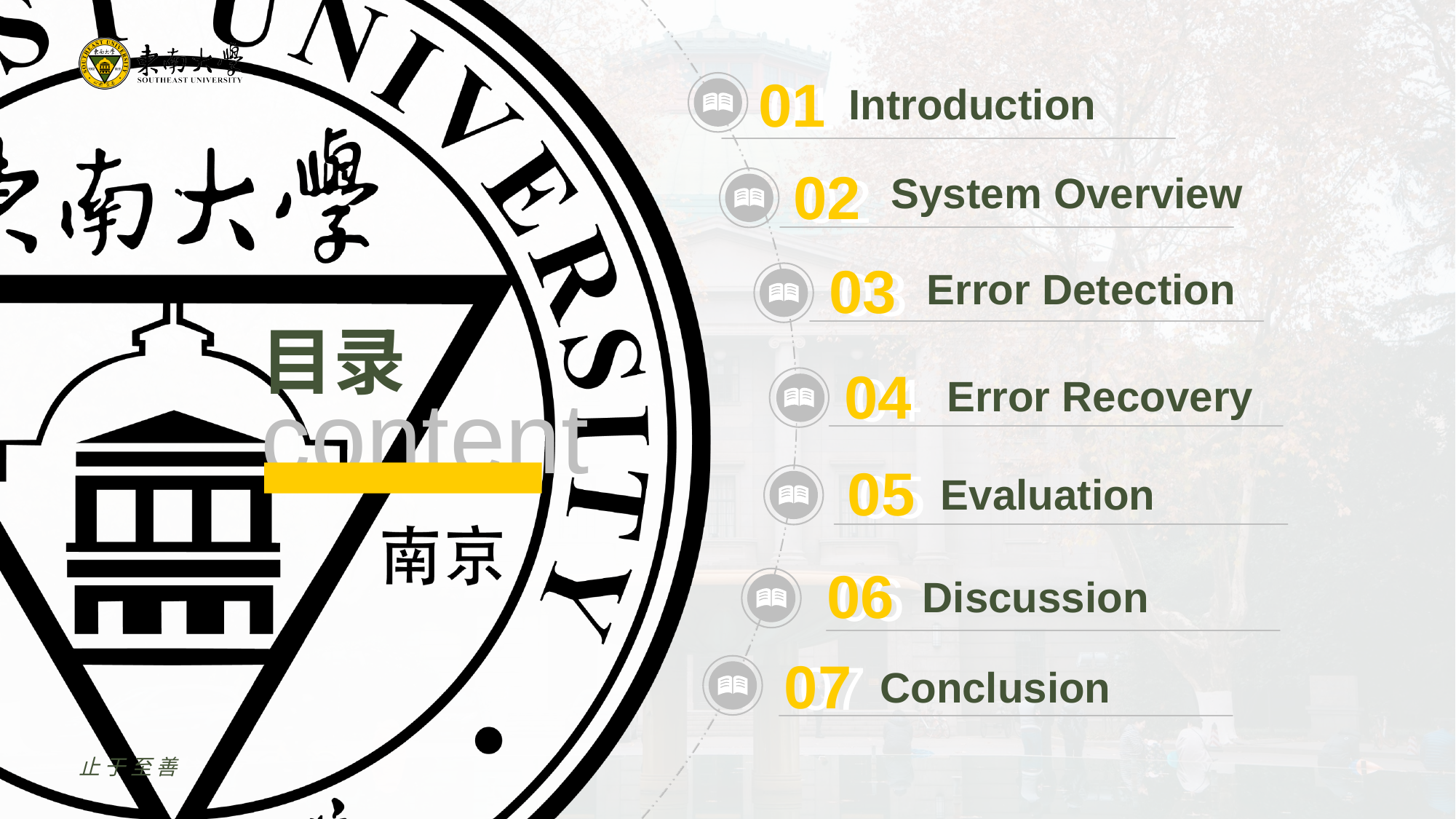

01
01
Introduction

02
02
System Overview

03
03
Error Detection

04
04
Error Recovery

05
05
Evaluation

06
06
Discussion

07
07
Conclusion

止于至善